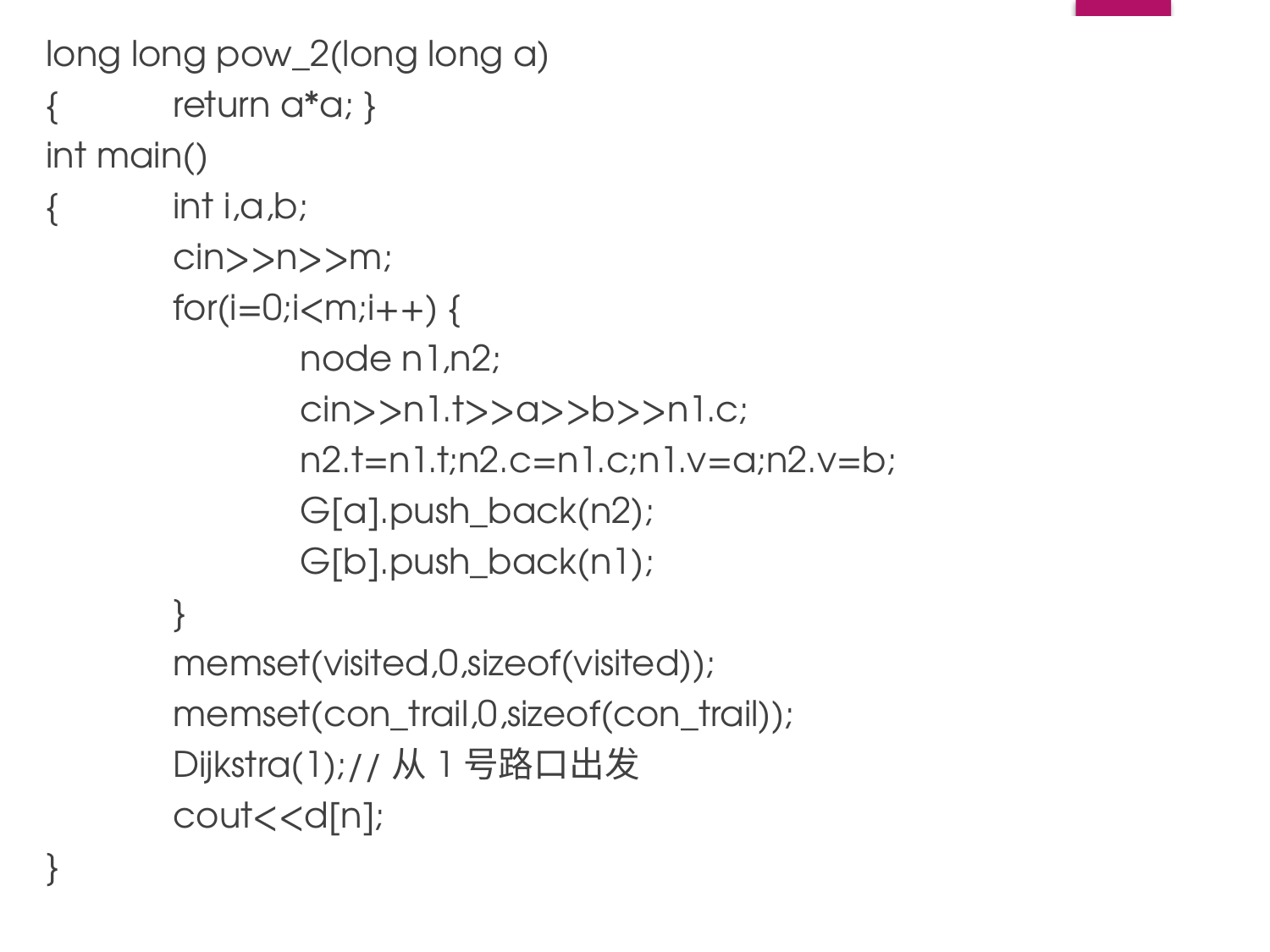

long long pow_2(long long a)
{	return a*a; }
int main()
{	int i,a,b;
	cin>>n>>m;
	for(i=0;i<m;i++) {
		node n1,n2;
		cin>>n1.t>>a>>b>>n1.c;
		n2.t=n1.t;n2.c=n1.c;n1.v=a;n2.v=b;
		G[a].push_back(n2);
		G[b].push_back(n1);
	}
	memset(visited,0,sizeof(visited));
	memset(con_trail,0,sizeof(con_trail));
	Dijkstra(1);//从1号路口出发
	cout<<d[n];
}